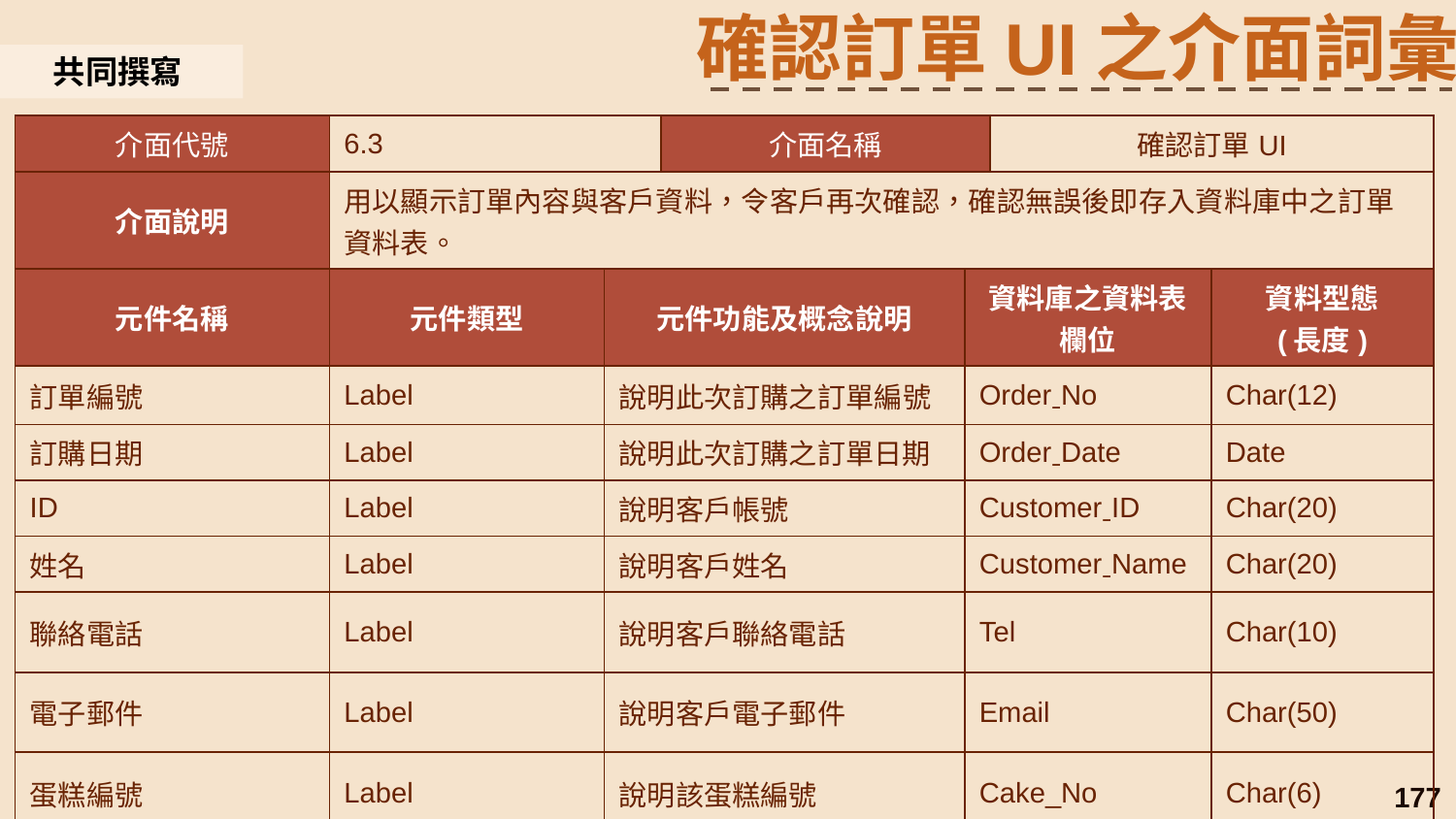

確認訂單UI之介面詞彙

共同撰寫
| 介面代號 | 6.3 |  | 介面名稱 |  | 確認訂單UI |  |
| --- | --- | --- | --- | --- | --- | --- |
| 介面說明 | 用以顯示訂單內容與客戶資料，令客戶再次確認，確認無誤後即存入資料庫中之訂單資料表。 |  |  |  |  |  |
| 元件名稱 | 元件類型 | 元件功能及概念說明 | 元件功能及概念說明 | 資料庫之資料表欄位 | 資料庫之資料表欄位 | 資料型態 (長度) |
| 訂單編號 | Label | 說明此次訂購之訂單編號 | 說明此次訂購之訂單編號 | OrderˍNo | OrderˍNo | Char(12) |
| 訂購日期 | Label | 說明此次訂購之訂單日期 | 說明此次訂購之訂單日期 | OrderˍDate | OrderˍDate | Date |
| ID | Label | 說明客戶帳號 | 說明客戶帳號 | CustomerˍID | CustomerˍID | Char(20) |
| 姓名 | Label | 說明客戶姓名 | 說明客戶姓名 | CustomerˍName | CustomerˍName | Char(20) |
| 聯絡電話 | Label | 說明客戶聯絡電話 | 說明客戶聯絡電話 | Tel |  | Char(10) |
| 電子郵件 | Label | 說明客戶電子郵件 | 說明客戶電子郵件 | Email |  | Char(50) |
| 蛋糕編號 | Label | 說明該蛋糕編號 | 說明該蛋糕編號 | Cake\_No |  | Char(6) |
177